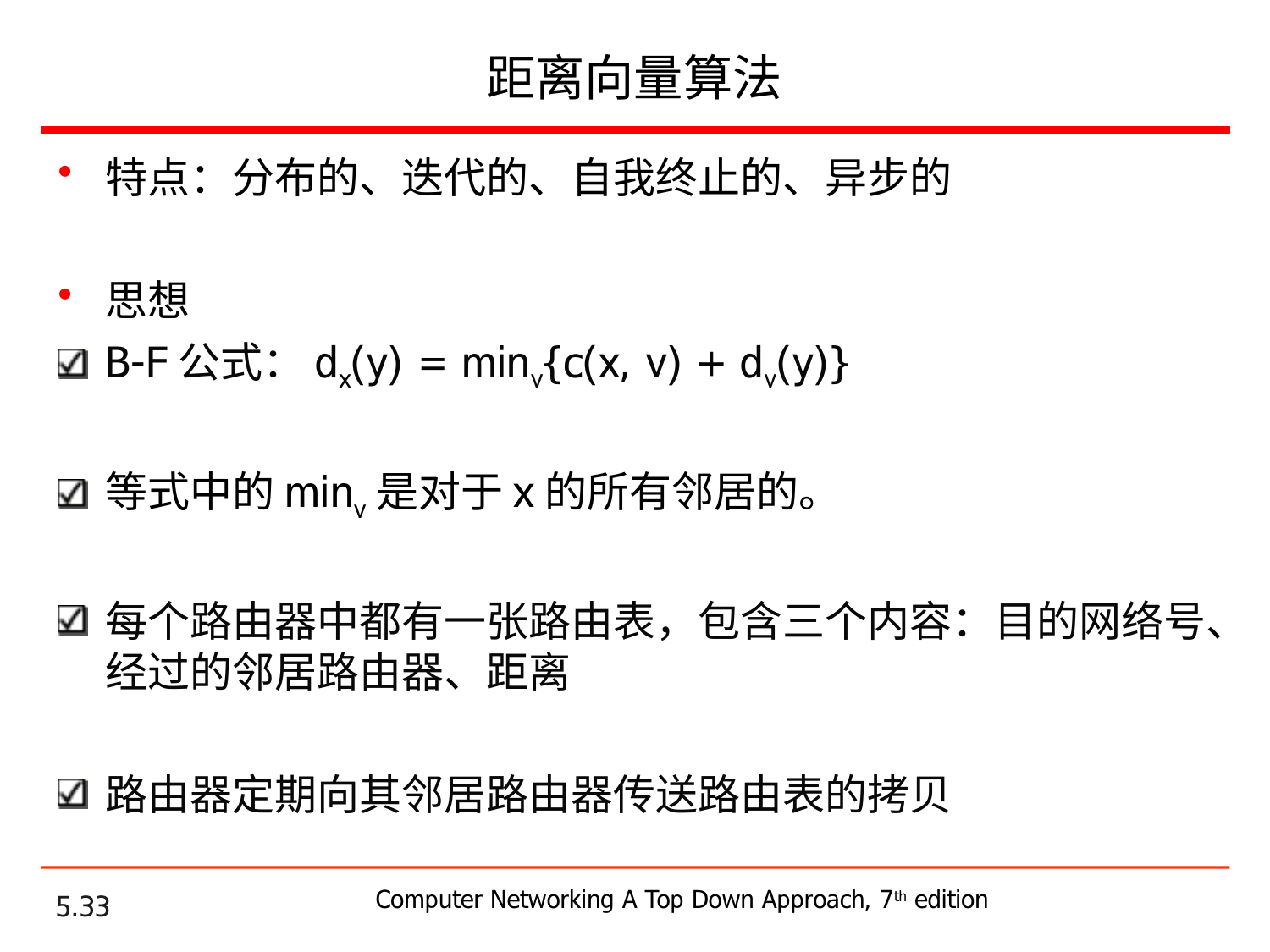

# 距离向量算法
特点：分布的、迭代的、自我终止的、异步的

思想
B-F公式：dx(y) = minv{c(x, v) + dv(y)}

等式中的minv是对于x的所有邻居的。

每个路由器中都有一张路由表，包含三个内容：目的网络号、经过的邻居路由器、距离

路由器定期向其邻居路由器传送路由表的拷贝